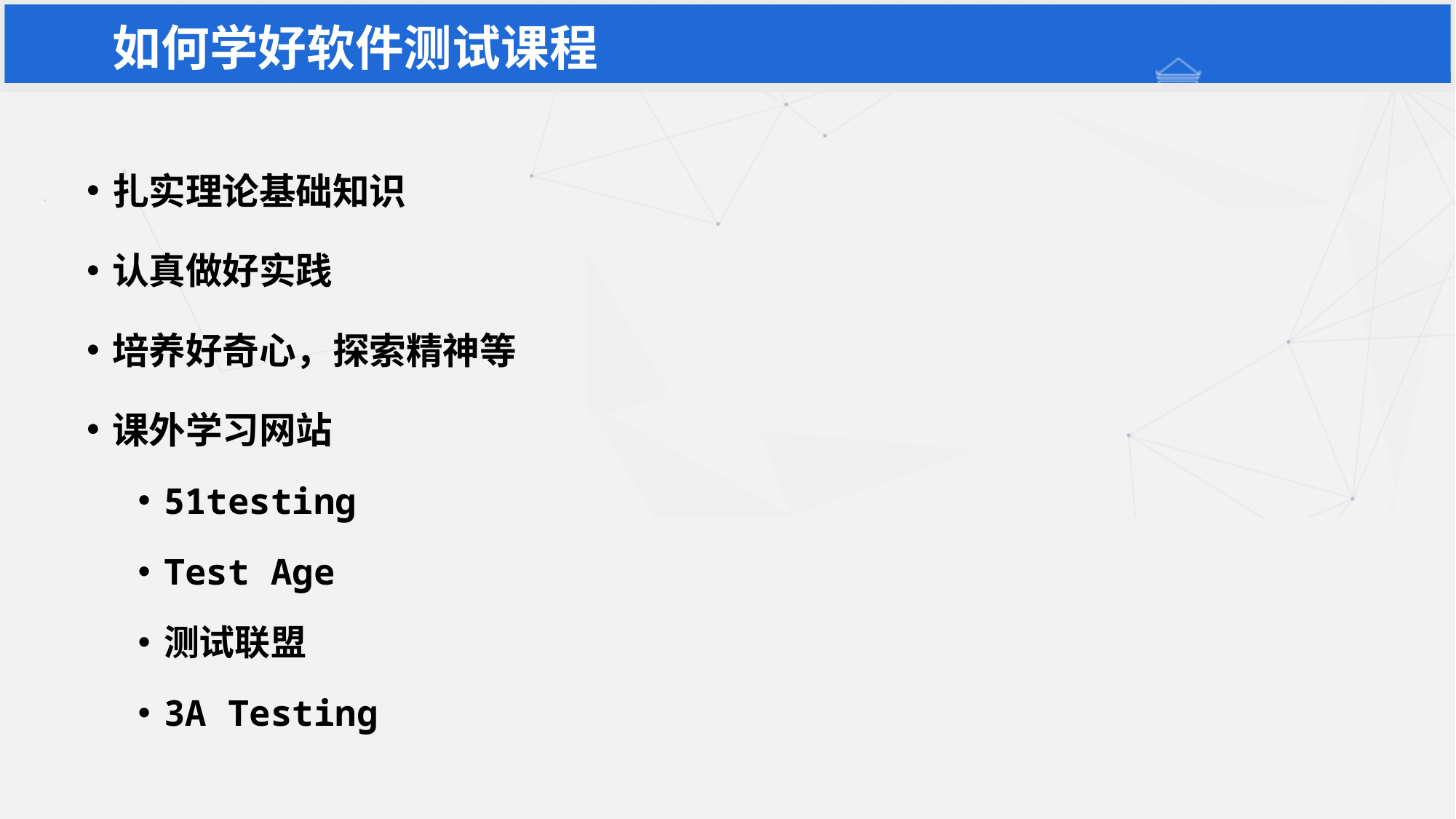

# 如何学好软件测试课程
扎实理论基础知识
认真做好实践
培养好奇心，探索精神等
课外学习网站
51testing
Test Age
测试联盟
3A Testing